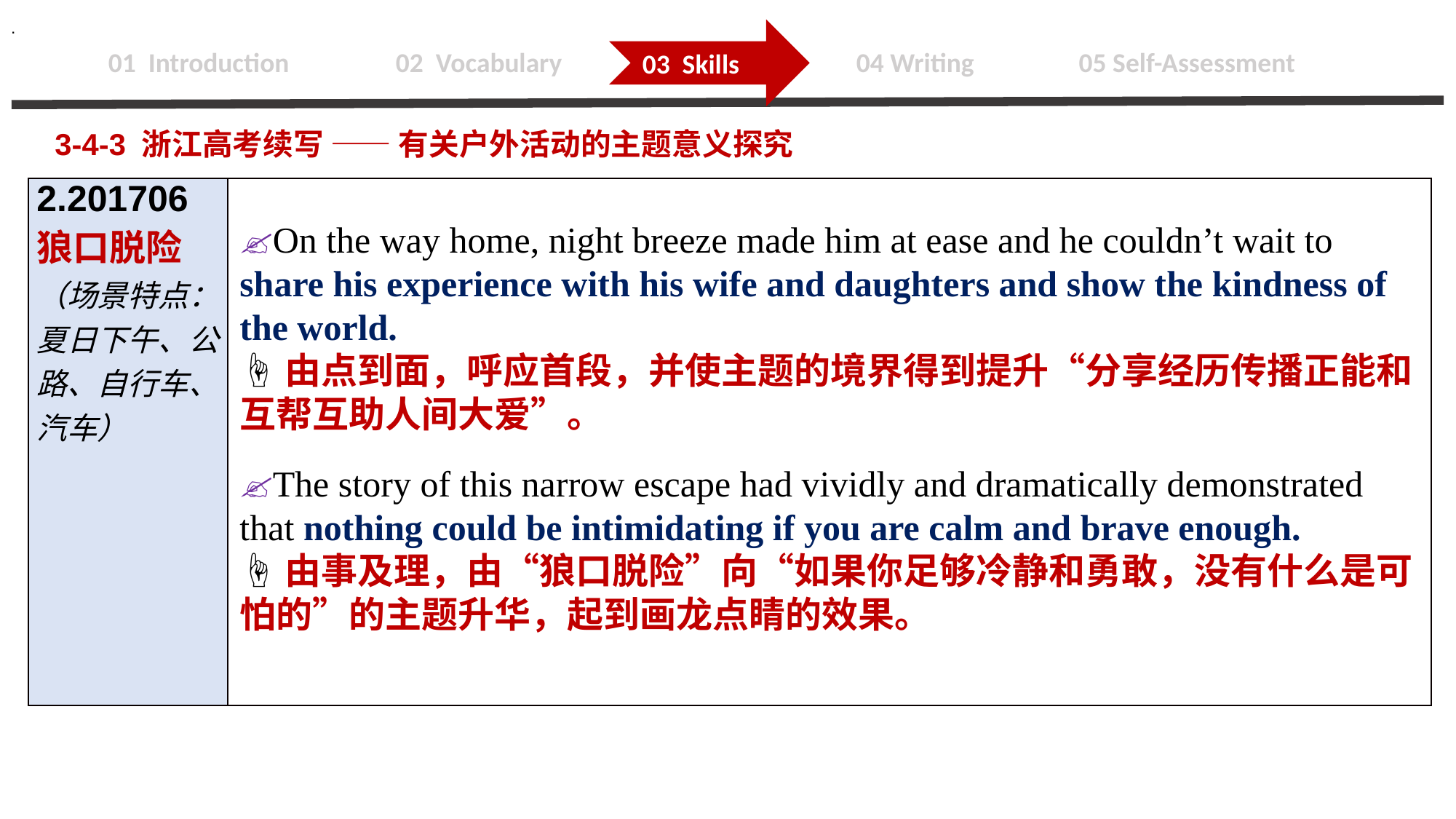

.
03  Skills
   01  Introduction             02  Vocabulary               03  Skills                 04 Writing                 05 Self-Assessment
3-4-3 浙江高考续写 —— 有关户外活动的主题意义探究
| 2.201706 狼口脱险 （场景特点：夏日下午、公路、自行车、汽车） |  |
| --- | --- |
✍On the way home, night breeze made him at ease and he couldn’t wait to share his experience with his wife and daughters and show the kindness of the world.
☝由点到面，呼应首段，并使主题的境界得到提升“分享经历传播正能和互帮互助人间大爱”。

✍The story of this narrow escape had vividly and dramatically demonstrated that nothing could be intimidating if you are calm and brave enough.
☝由事及理，由“狼口脱险”向“如果你足够冷静和勇敢，没有什么是可怕的”的主题升华，起到画龙点睛的效果。